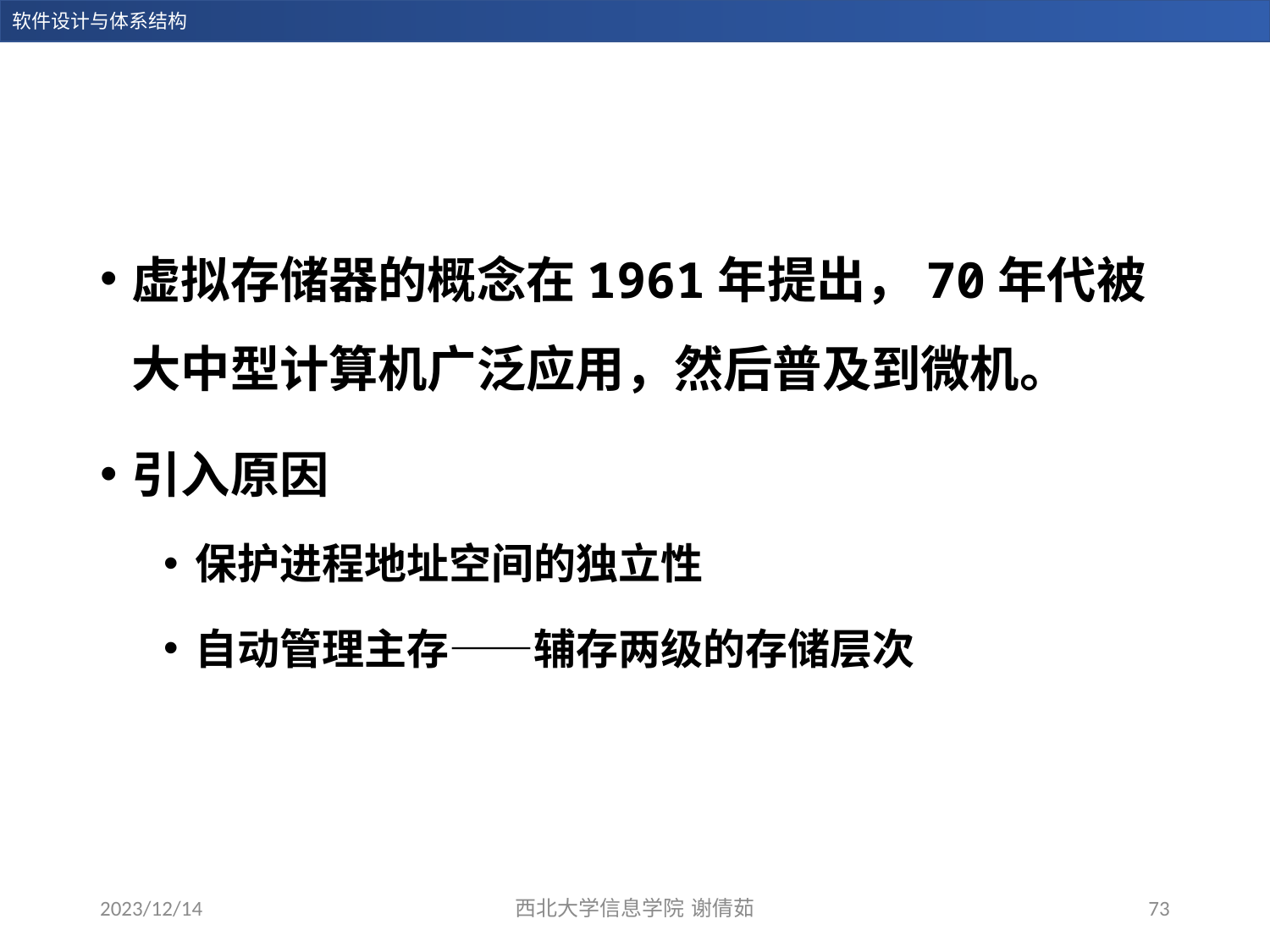

虚拟存储器的概念在1961年提出，70年代被大中型计算机广泛应用，然后普及到微机。
引入原因
保护进程地址空间的独立性
自动管理主存——辅存两级的存储层次

2023/12/14
西北大学信息学院 谢倩茹
73